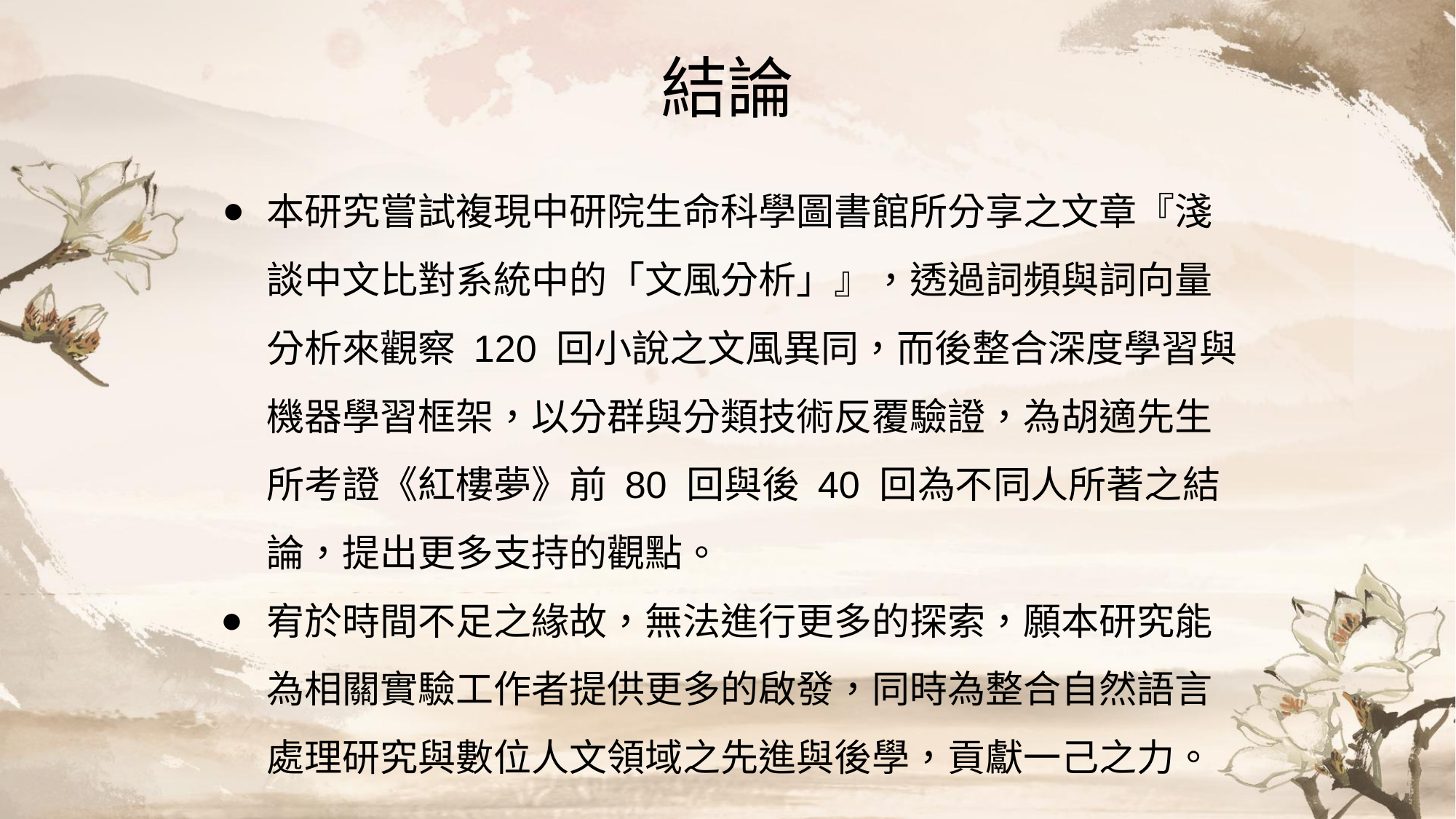

# 結論
本研究嘗試複現中研院生命科學圖書館所分享之文章『淺談中文比對系統中的「文風分析」』，透過詞頻與詞向量分析來觀察 120 回小說之文風異同，而後整合深度學習與機器學習框架，以分群與分類技術反覆驗證，為胡適先生所考證《紅樓夢》前 80 回與後 40 回為不同人所著之結論，提出更多支持的觀點。
宥於時間不足之緣故，無法進行更多的探索，願本研究能為相關實驗工作者提供更多的啟發，同時為整合自然語言處理研究與數位人文領域之先進與後學，貢獻一己之力。